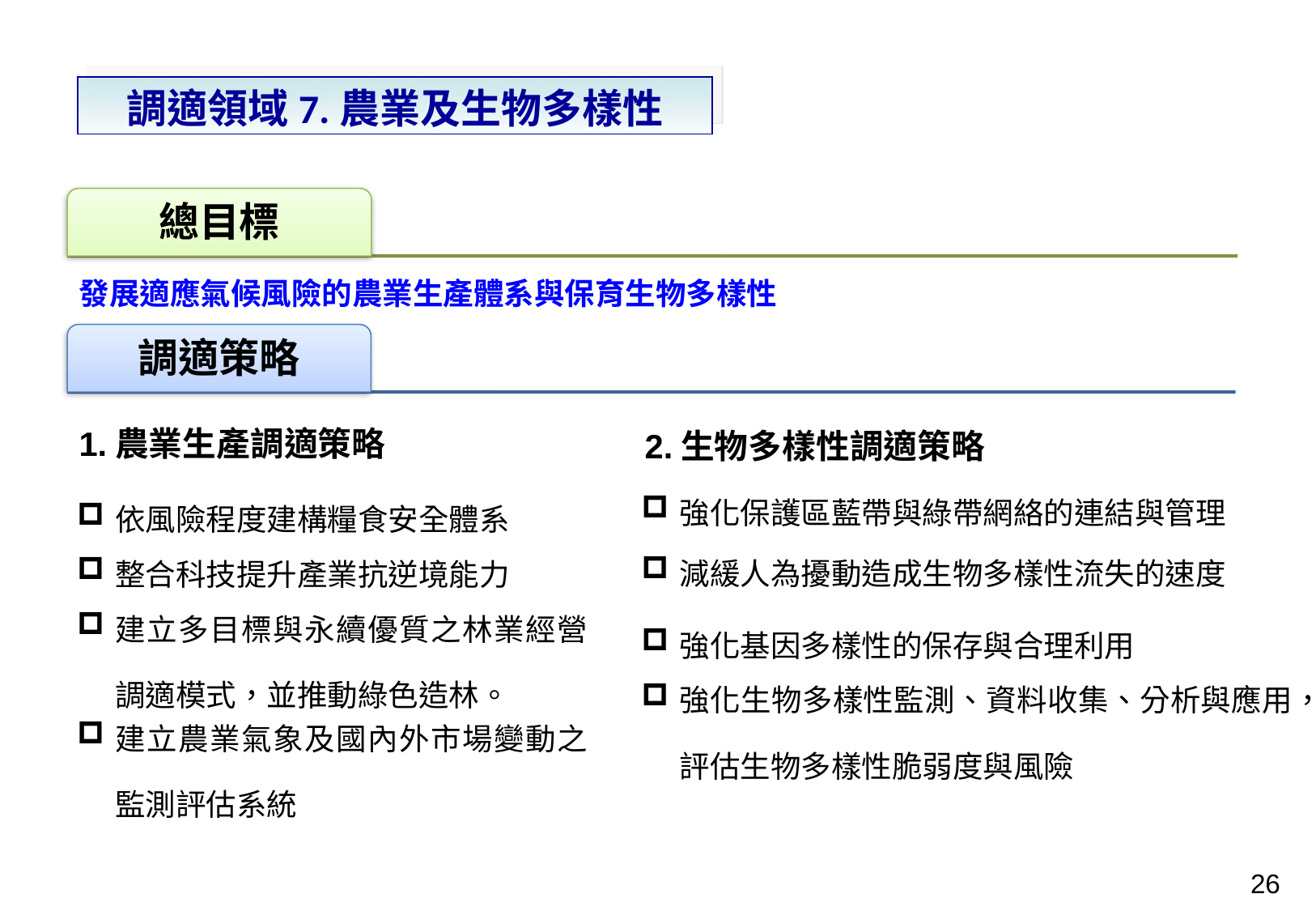

調適領域7.農業及生物多樣性
總目標
調適策略
發展適應氣候風險的農業生產體系與保育生物多樣性
1.農業生產調適策略
2.生物多樣性調適策略
| 強化保護區藍帶與綠帶網絡的連結與管理 |
| --- |
| 減緩人為擾動造成生物多樣性流失的速度 |
| 強化基因多樣性的保存與合理利用 |
| 強化生物多樣性監測、資料收集、分析與應用，評估生物多樣性脆弱度與風險 |
| 依風險程度建構糧食安全體系 |
| --- |
| 整合科技提升產業抗逆境能力 |
| 建立多目標與永續優質之林業經營調適模式，並推動綠色造林。 |
| 建立農業氣象及國內外市場變動之監測評估系統 |